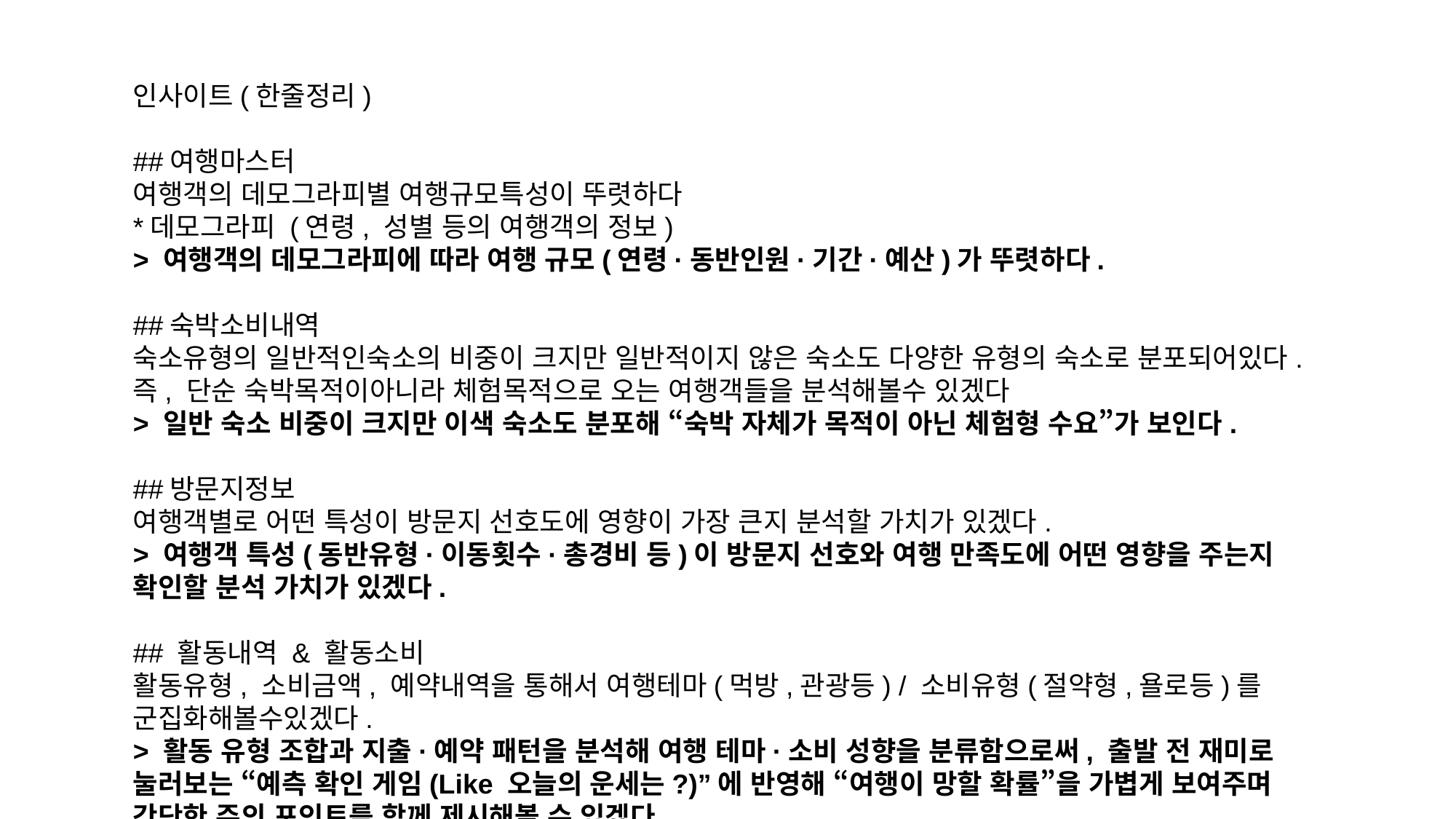

인사이트(한줄정리)

##여행마스터
여행객의 데모그라피별 여행규모특성이 뚜렷하다
*데모그라피 (연령, 성별 등의 여행객의 정보)
> 여행객의 데모그라피에 따라 여행 규모(연령·동반인원·기간·예산)가 뚜렷하다.

##숙박소비내역
숙소유형의 일반적인숙소의 비중이 크지만 일반적이지 않은 숙소도 다양한 유형의 숙소로 분포되어있다.
즉, 단순 숙박목적이아니라 체험목적으로 오는 여행객들을 분석해볼수 있겠다
> 일반 숙소 비중이 크지만 이색 숙소도 분포해 “숙박 자체가 목적이 아닌 체험형 수요”가 보인다.

##방문지정보
여행객별로 어떤 특성이 방문지 선호도에 영향이 가장 큰지 분석할 가치가 있겠다.
> 여행객 특성(동반유형·이동횟수·총경비 등)이 방문지 선호와 여행 만족도에 어떤 영향을 주는지 확인할 분석 가치가 있겠다.

## 활동내역 & 활동소비
활동유형, 소비금액, 예약내역을 통해서 여행테마(먹방,관광등) / 소비유형(절약형,욜로등)를 군집화해볼수있겠다.
> 활동 유형 조합과 지출·예약 패턴을 분석해 여행 테마·소비 성향을 분류함으로써, 출발 전 재미로 눌러보는 “예측 확인 게임(Like 오늘의 운세는?)”에 반영해 “여행이 망할 확률”을 가볍게 보여주며 간단한 주의 포인트를 함께 제시해볼 수 있겠다.